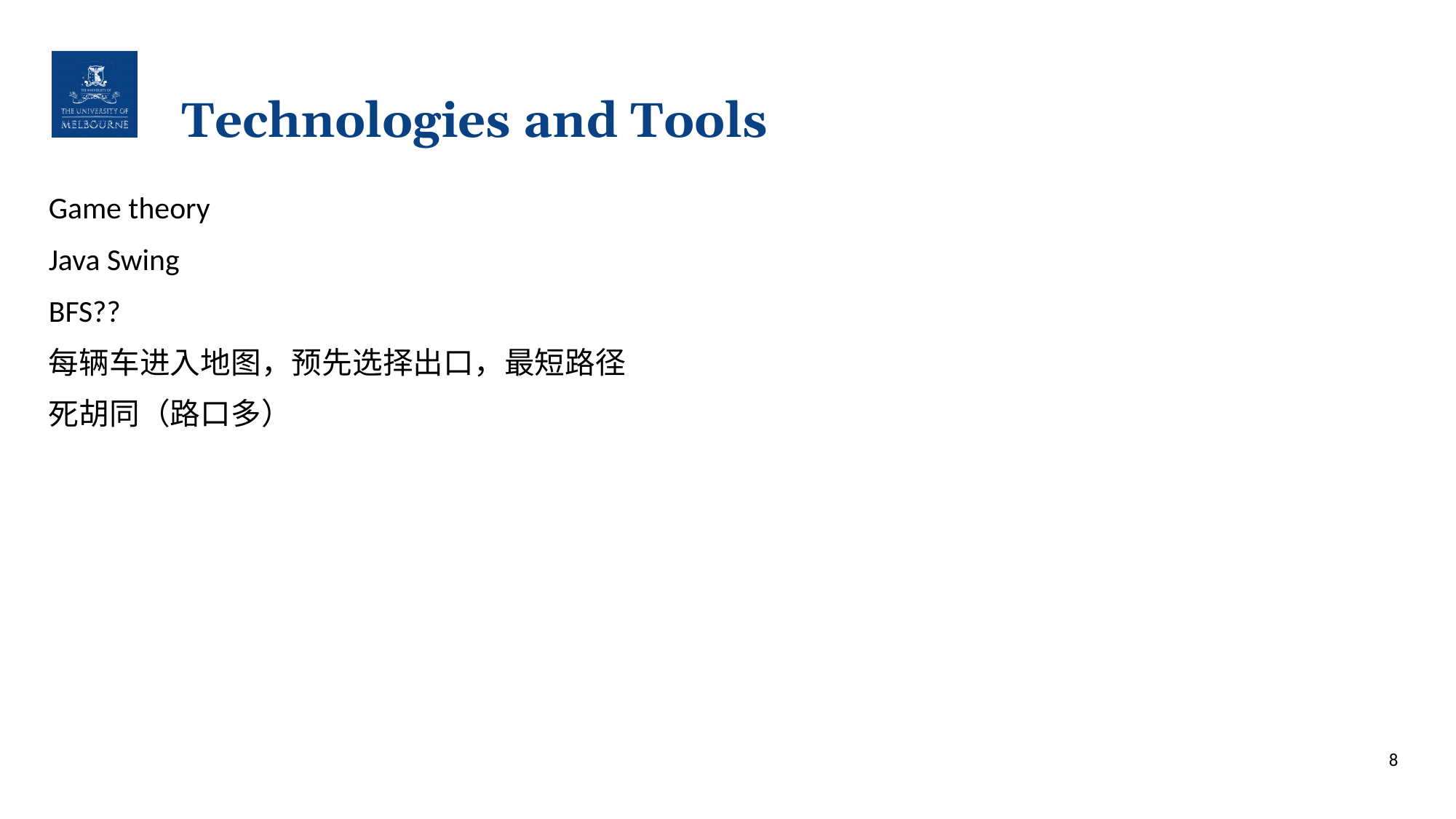

# Technologies and Tools
Game theory
Java Swing
BFS??
每辆车进入地图，预先选择出口，最短路径
死胡同（路口多）

8